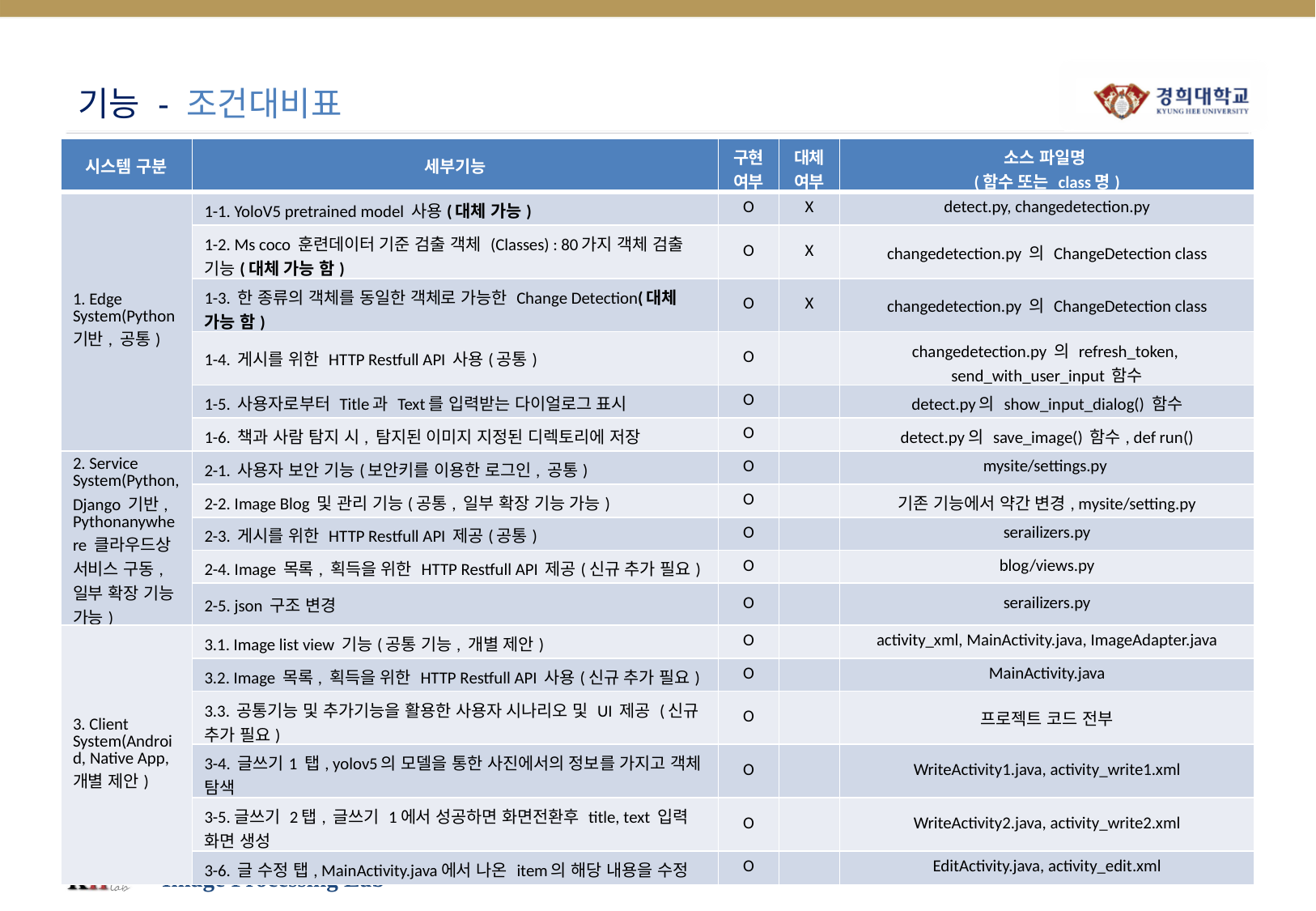

# 기능 - 조건대비표
| 시스템 구분 | 세부기능 | 구현 여부 | 대체 여부 | 소스 파일명 (함수 또는 class명) |
| --- | --- | --- | --- | --- |
| 1. Edge System(Python 기반, 공통) | 1-1. YoloV5 pretrained model 사용(대체 가능) | O | X | detect.py, changedetection.py |
|  | 1-2. Ms coco 훈련데이터 기준 검출 객체 (Classes) : 80가지 객체 검출 기능(대체 가능 함) | O | X | changedetection.py 의 ChangeDetection class |
|  | 1-3. 한 종류의 객체를 동일한 객체로 가능한 Change Detection(대체 가능 함) | O | X | changedetection.py 의 ChangeDetection class |
|  | 1-4. 게시를 위한 HTTP Restfull API 사용(공통) | O |  | changedetection.py 의 refresh\_token, send\_with\_user\_input 함수 |
|  | 1-5. 사용자로부터 Title과 Text를 입력받는 다이얼로그 표시 | O |  | detect.py의 show\_input\_dialog() 함수 |
|  | 1-6. 책과 사람 탐지 시, 탐지된 이미지 지정된 디렉토리에 저장 | O |  | detect.py의 save\_image() 함수, def run() |
| 2. Service System(Python, Django 기반, Pythonanywhere 클라우드상 서비스 구동, 일부 확장 기능 가능) | 2-1. 사용자 보안 기능(보안키를 이용한 로그인, 공통) | O |  | mysite/settings.py |
|  | 2-2. Image Blog 및 관리 기능(공통, 일부 확장 기능 가능) | O |  | 기존 기능에서 약간 변경, mysite/setting.py |
|  | 2-3. 게시를 위한 HTTP Restfull API 제공(공통) | O |  | serailizers.py |
|  | 2-4. Image 목록, 획득을 위한 HTTP Restfull API 제공(신규 추가 필요) | O |  | blog/views.py |
|  | 2-5. json 구조 변경 | O |  | serailizers.py |
| 3. Client System(Android, Native App, 개별 제안) | 3.1. Image list view 기능(공통 기능, 개별 제안) | O |  | activity\_xml, MainActivity.java, ImageAdapter.java |
|  | 3.2. Image 목록, 획득을 위한 HTTP Restfull API 사용(신규 추가 필요) | O |  | MainActivity.java |
|  | 3.3. 공통기능 및 추가기능을 활용한 사용자 시나리오 및 UI 제공 (신규 추가 필요) | O |  | 프로젝트 코드 전부 |
|  | 3-4. 글쓰기1 탭, yolov5의 모델을 통한 사진에서의 정보를 가지고 객체 탐색 | O |  | WriteActivity1.java, activity\_write1.xml |
|  | 3-5.글쓰기 2탭, 글쓰기 1에서 성공하면 화면전환후 title, text 입력 화면 생성 | O |  | WriteActivity2.java, activity\_write2.xml |
|  | 3-6. 글 수정 탭, MainActivity.java에서 나온 item의 해당 내용을 수정 | O |  | EditActivity.java, activity\_edit.xml |
Image Processing Lab